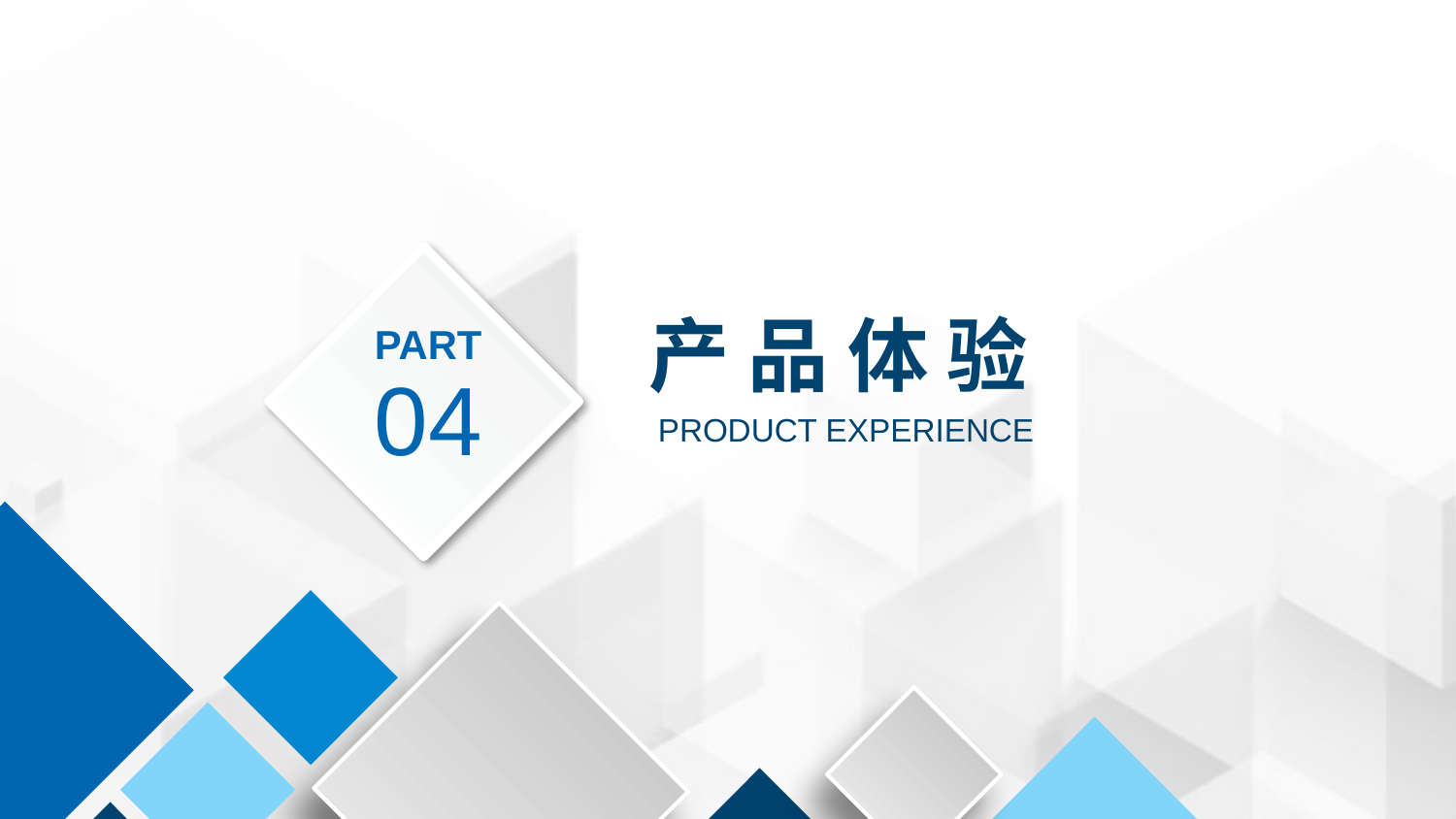

PART
04
产 品 体 验
 PRODUCT EXPERIENCE